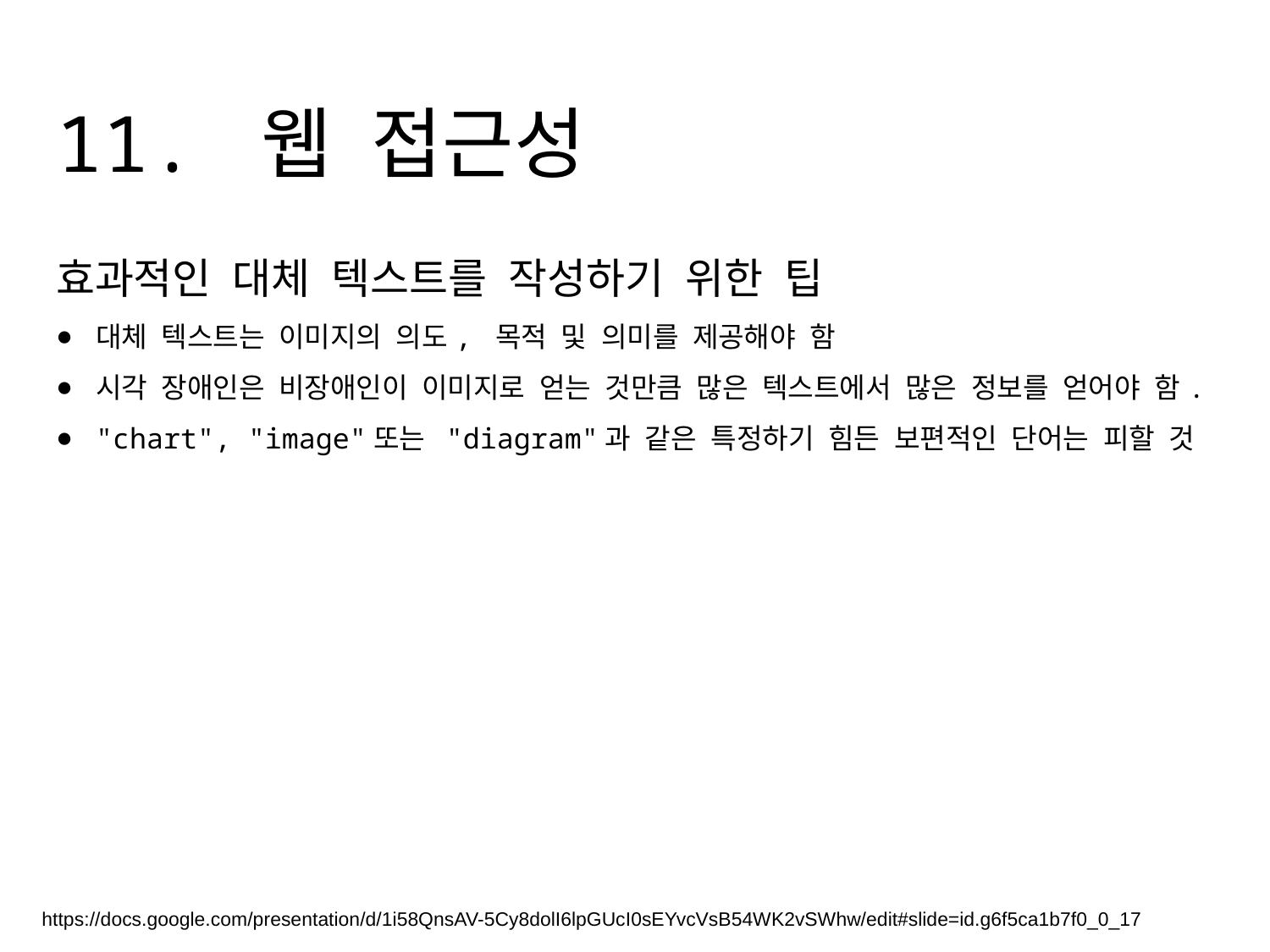

# 11. 웹 접근성
효과적인 대체 텍스트를 작성하기 위한 팁
대체 텍스트는 이미지의 의도, 목적 및 의미를 제공해야 함
시각 장애인은 비장애인이 이미지로 얻는 것만큼 많은 텍스트에서 많은 정보를 얻어야 함.
"chart", "image"또는 "diagram"과 같은 특정하기 힘든 보편적인 단어는 피할 것
https://docs.google.com/presentation/d/1i58QnsAV-5Cy8dolI6lpGUcI0sEYvcVsB54WK2vSWhw/edit#slide=id.g6f5ca1b7f0_0_17